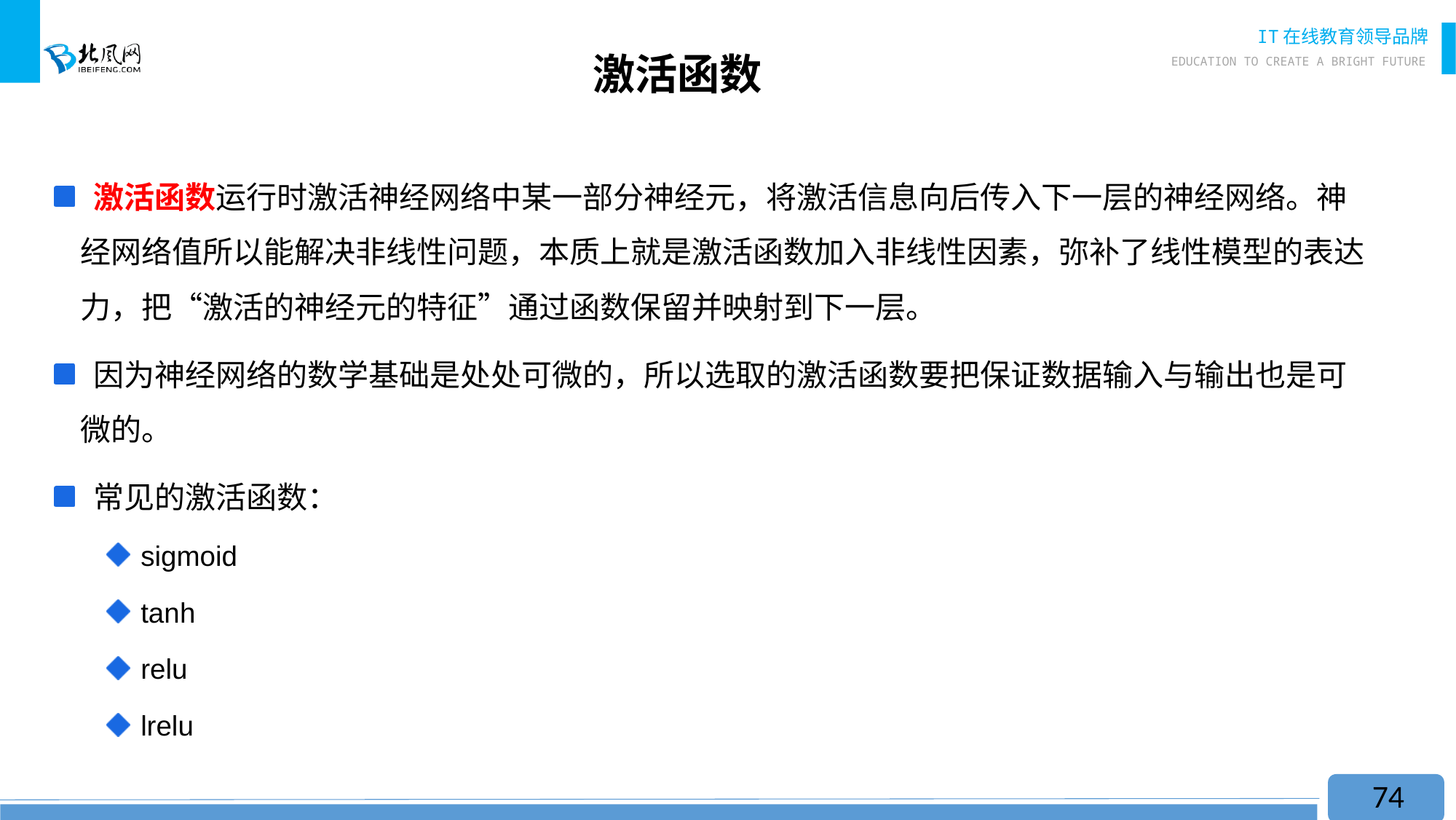

# 激活函数
 激活函数运行时激活神经网络中某一部分神经元，将激活信息向后传入下一层的神经网络。神经网络值所以能解决非线性问题，本质上就是激活函数加入非线性因素，弥补了线性模型的表达力，把“激活的神经元的特征”通过函数保留并映射到下一层。
 因为神经网络的数学基础是处处可微的，所以选取的激活函数要把保证数据输入与输出也是可微的。
 常见的激活函数：
 sigmoid
 tanh
 relu
 lrelu